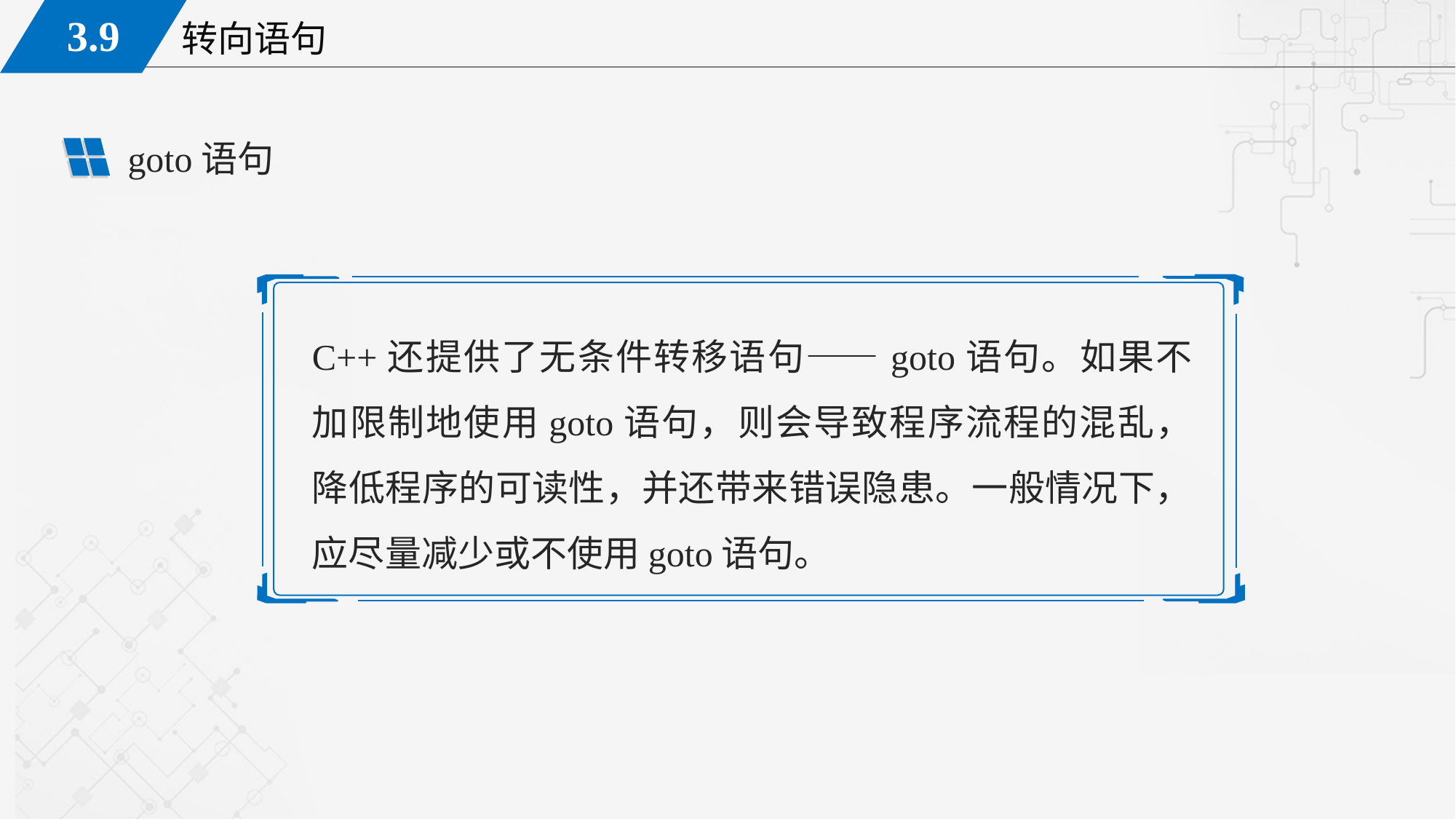

goto语句

C++还提供了无条件转移语句——goto语句。如果不加限制地使用goto语句，则会导致程序流程的混乱，降低程序的可读性，并还带来错误隐患。一般情况下，应尽量减少或不使用goto语句。